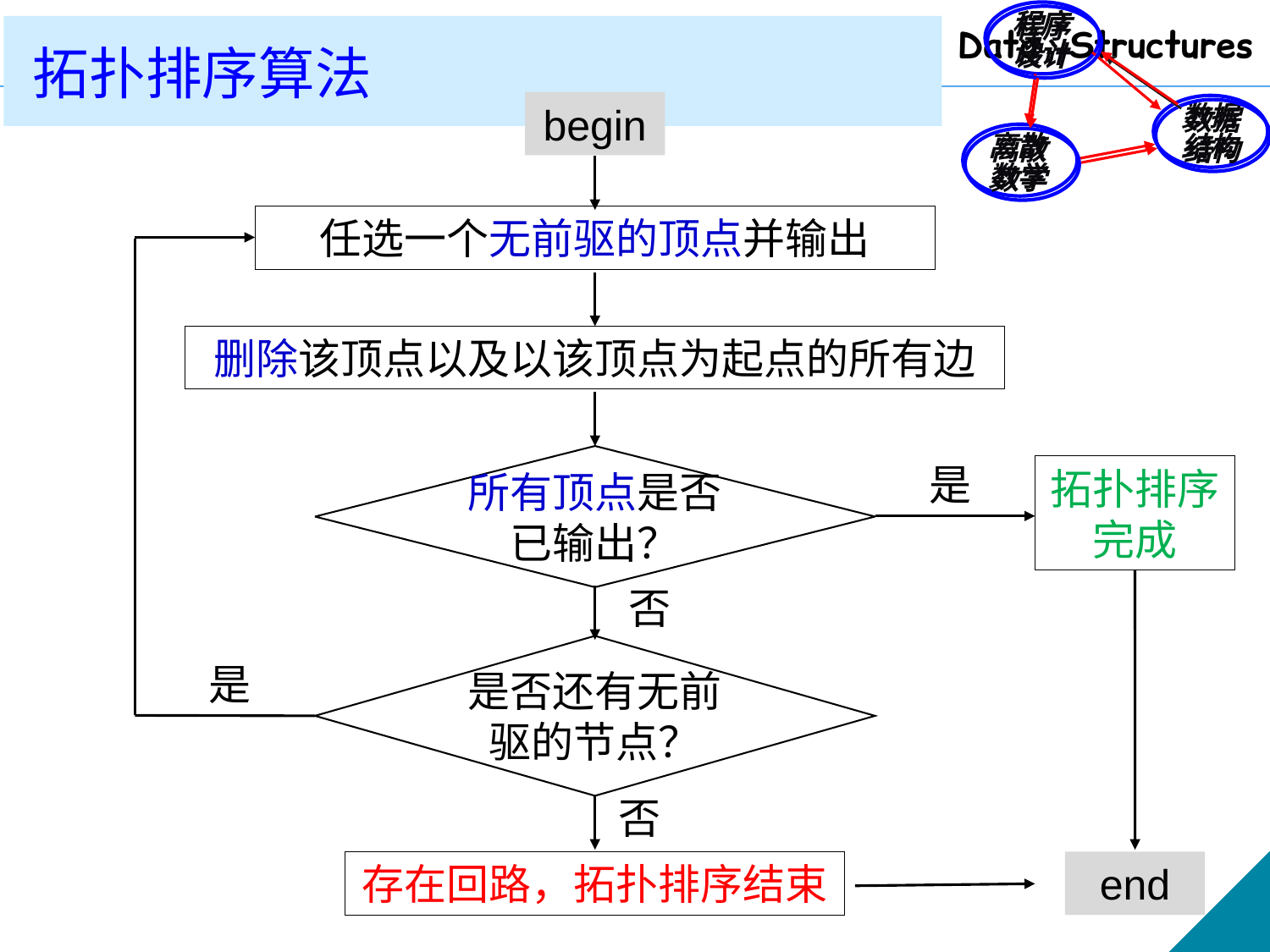

程序设计

程序设计
# 拓扑排序算法

begin

数据
结构

数据
结构

离散数学

离散数学

任选一个无前驱的顶点并输出
删除该顶点以及以该顶点为起点的所有边
所有顶点是否已输出？
是
拓扑排序完成
否
是否还有无前驱的节点？
是
否
存在回路，拓扑排序结束
end